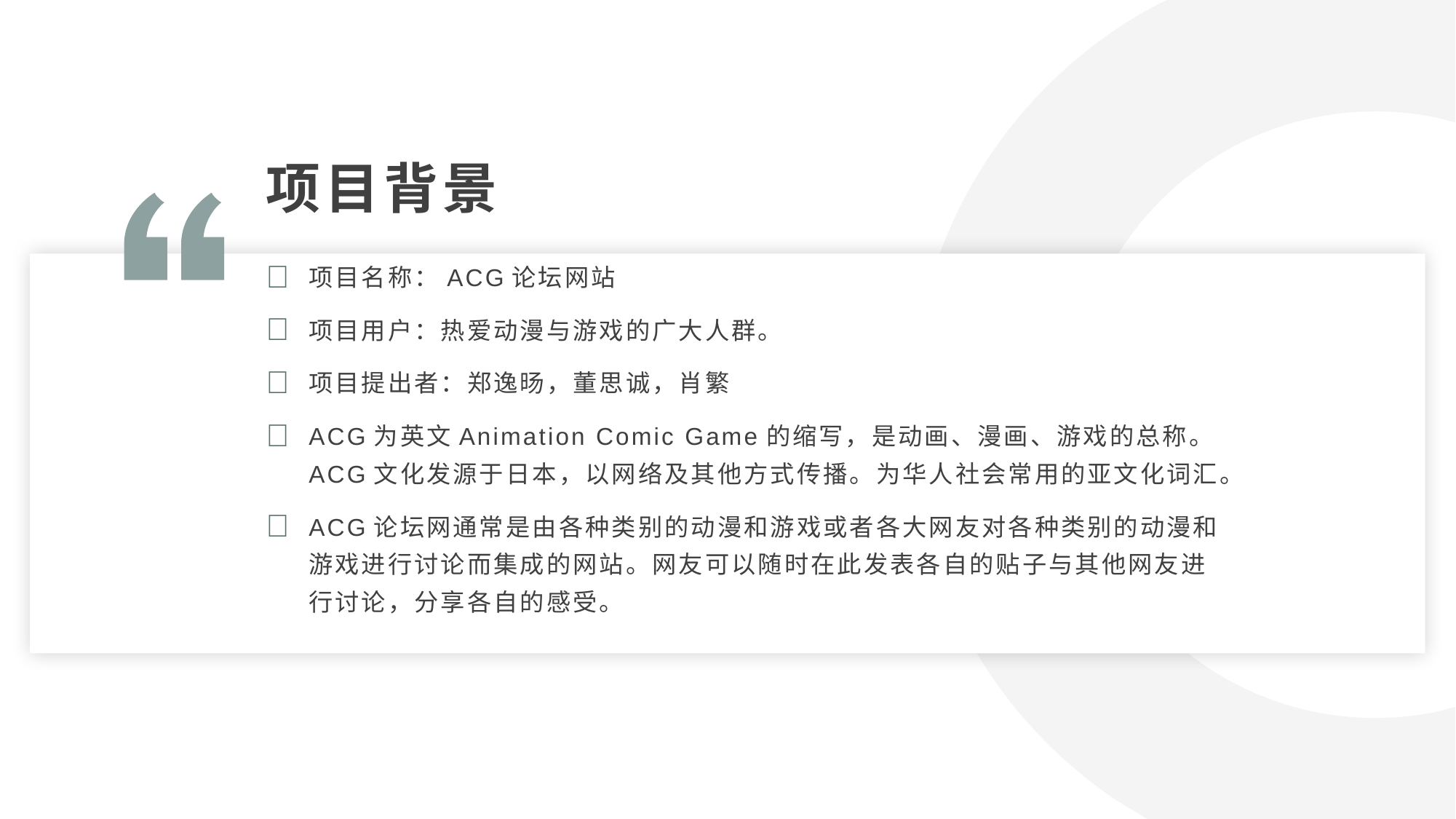

项目背景

项目名称：ACG论坛网站
项目用户：热爱动漫与游戏的广大人群。
项目提出者：郑逸旸，董思诚，肖繁
ACG为英文Animation Comic Game的缩写，是动画、漫画、游戏的总称。ACG文化发源于日本，以网络及其他方式传播。为华人社会常用的亚文化词汇。
ACG论坛网通常是由各种类别的动漫和游戏或者各大网友对各种类别的动漫和游戏进行讨论而集成的网站。网友可以随时在此发表各自的贴子与其他网友进行讨论，分享各自的感受。